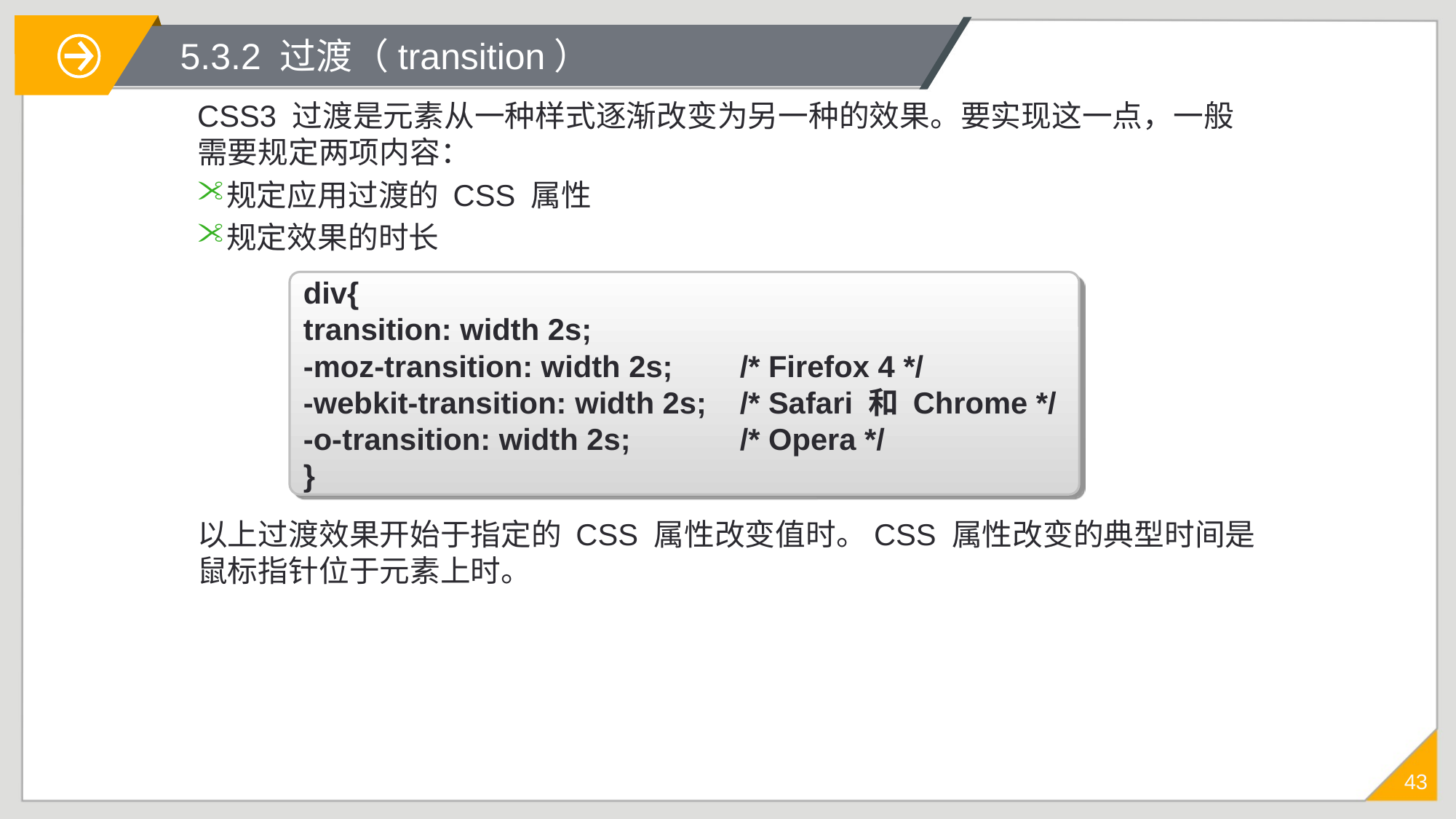

# 5.3.2 过渡（transition）
CSS3 过渡是元素从一种样式逐渐改变为另一种的效果。要实现这一点，一般需要规定两项内容：
规定应用过渡的 CSS 属性
规定效果的时长

以上过渡效果开始于指定的 CSS 属性改变值时。CSS 属性改变的典型时间是鼠标指针位于元素上时。

div{
transition: width 2s;
-moz-transition: width 2s;	/* Firefox 4 */
-webkit-transition: width 2s;	/* Safari 和 Chrome */
-o-transition: width 2s;	/* Opera */
}